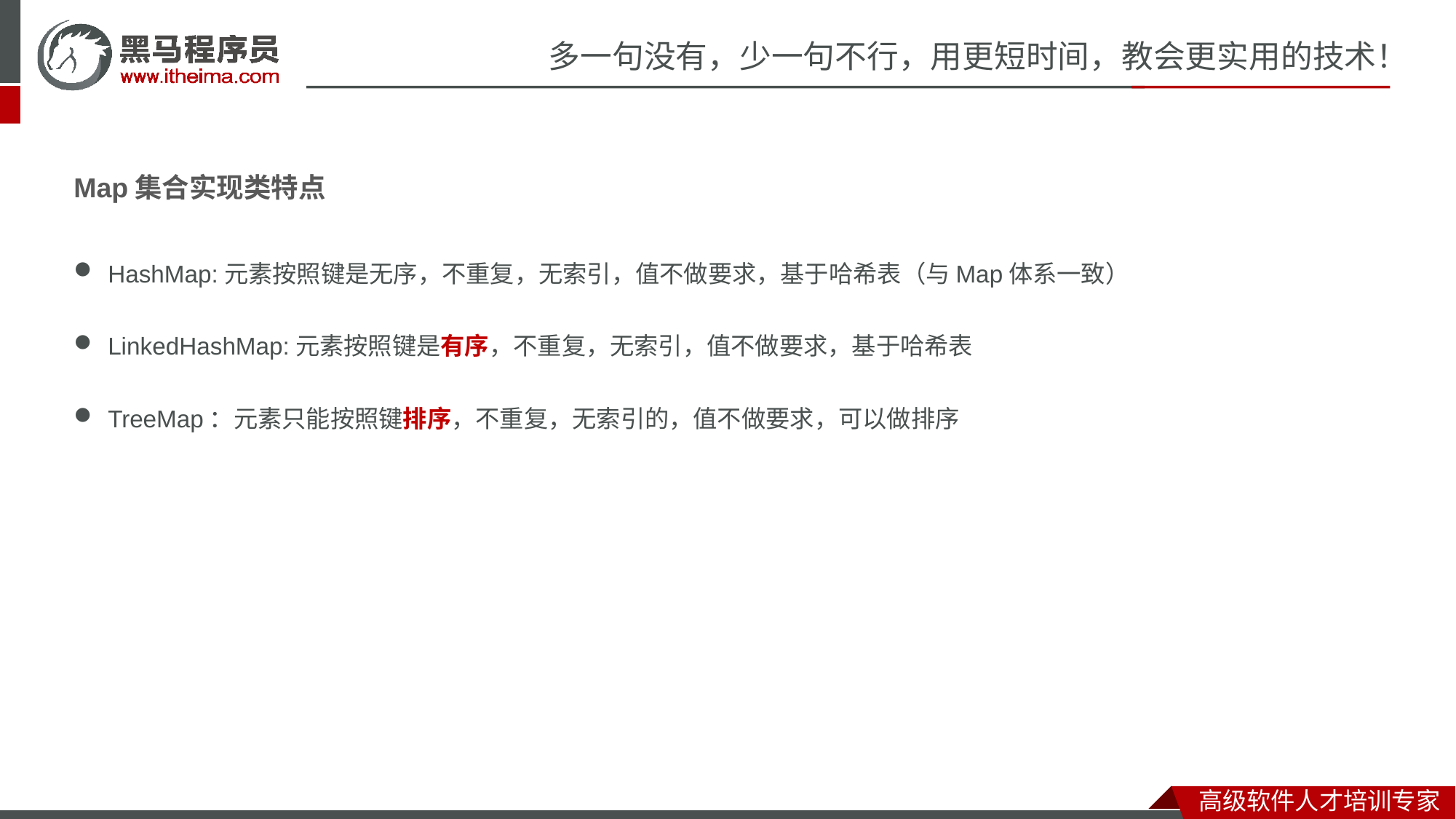

Map集合实现类特点
HashMap:元素按照键是无序，不重复，无索引，值不做要求，基于哈希表（与Map体系一致）
LinkedHashMap:元素按照键是有序，不重复，无索引，值不做要求，基于哈希表
TreeMap：元素只能按照键排序，不重复，无索引的，值不做要求，可以做排序